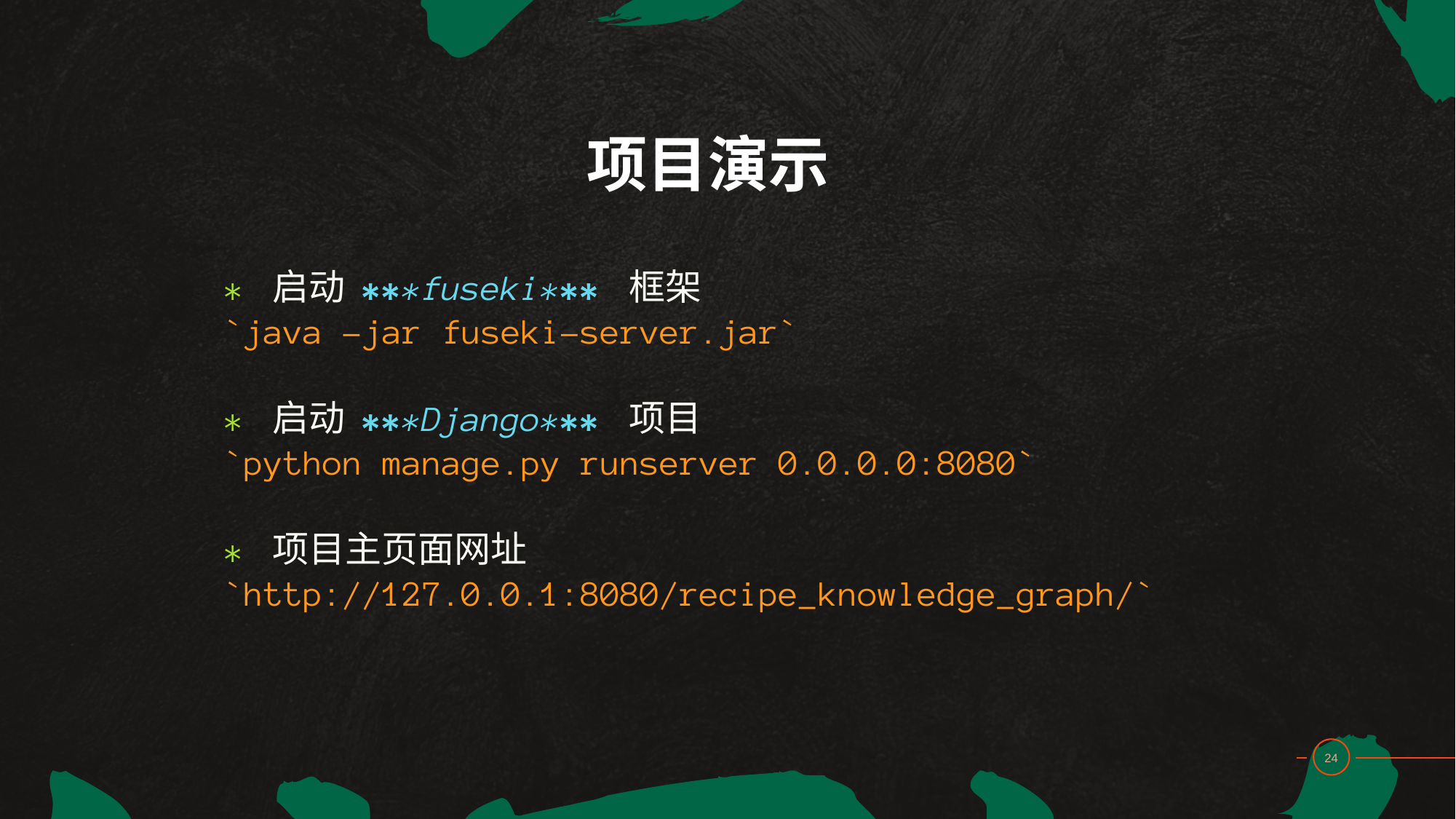

项目演示

* 启动 ***fuseki*** 框架
`java -jar fuseki-server.jar`

* 启动 ***Django*** 项目
`python manage.py runserver 0.0.0.0:8080`

* 项目主页面网址
`http://127.0.0.1:8080/recipe_knowledge_graph/`

24